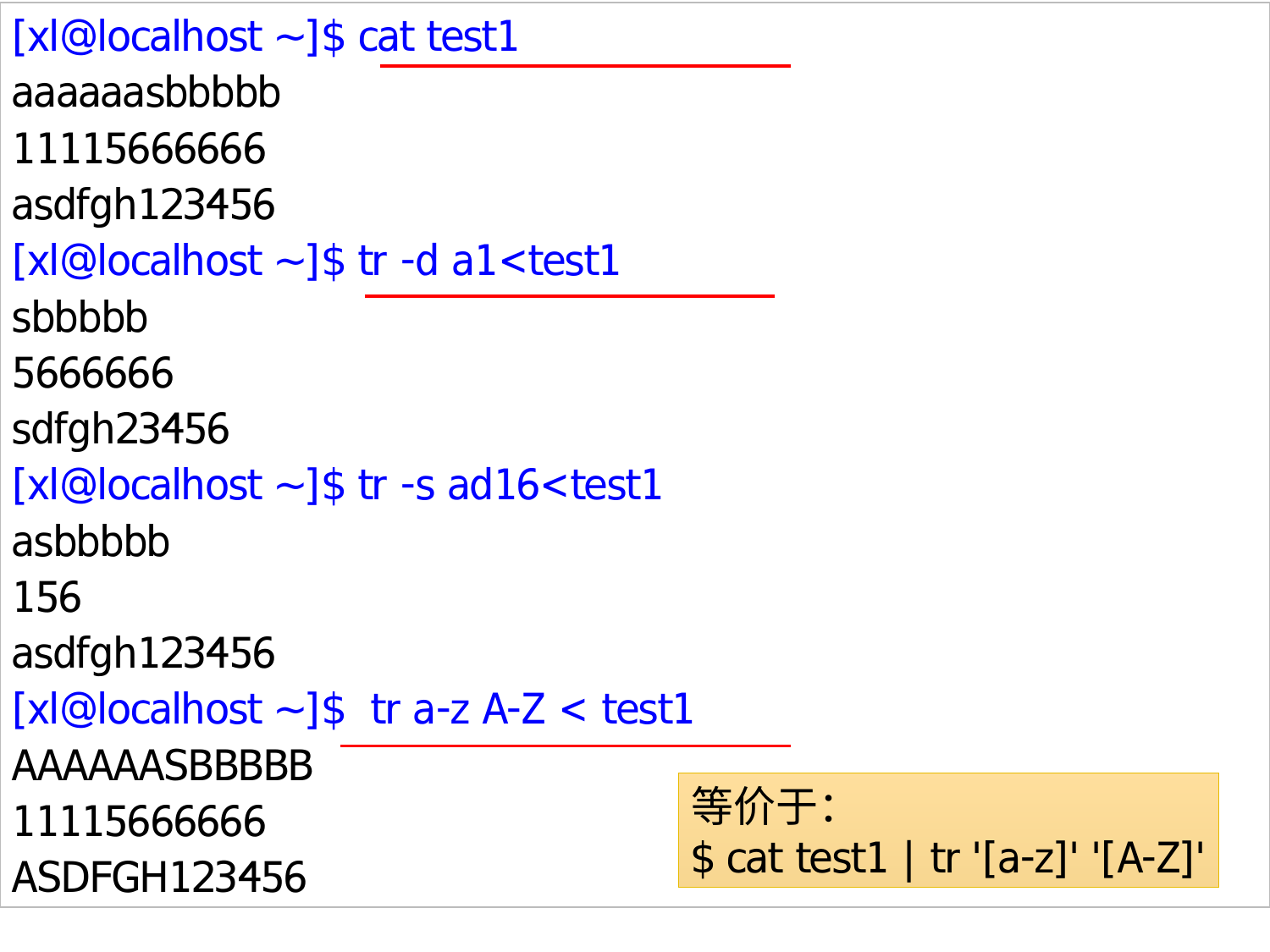

[xl@localhost ~]$ cat test1
aaaaaasbbbbb
11115666666
asdfgh123456
[xl@localhost ~]$ tr -d a1<test1
sbbbbb
5666666
sdfgh23456
[xl@localhost ~]$ tr -s ad16<test1
asbbbbb
156
asdfgh123456
[xl@localhost ~]$  tr a-z A-Z < test1
AAAAAASBBBBB
11115666666
ASDFGH123456
等价于：
$ cat test1 | tr '[a-z]' '[A-Z]'